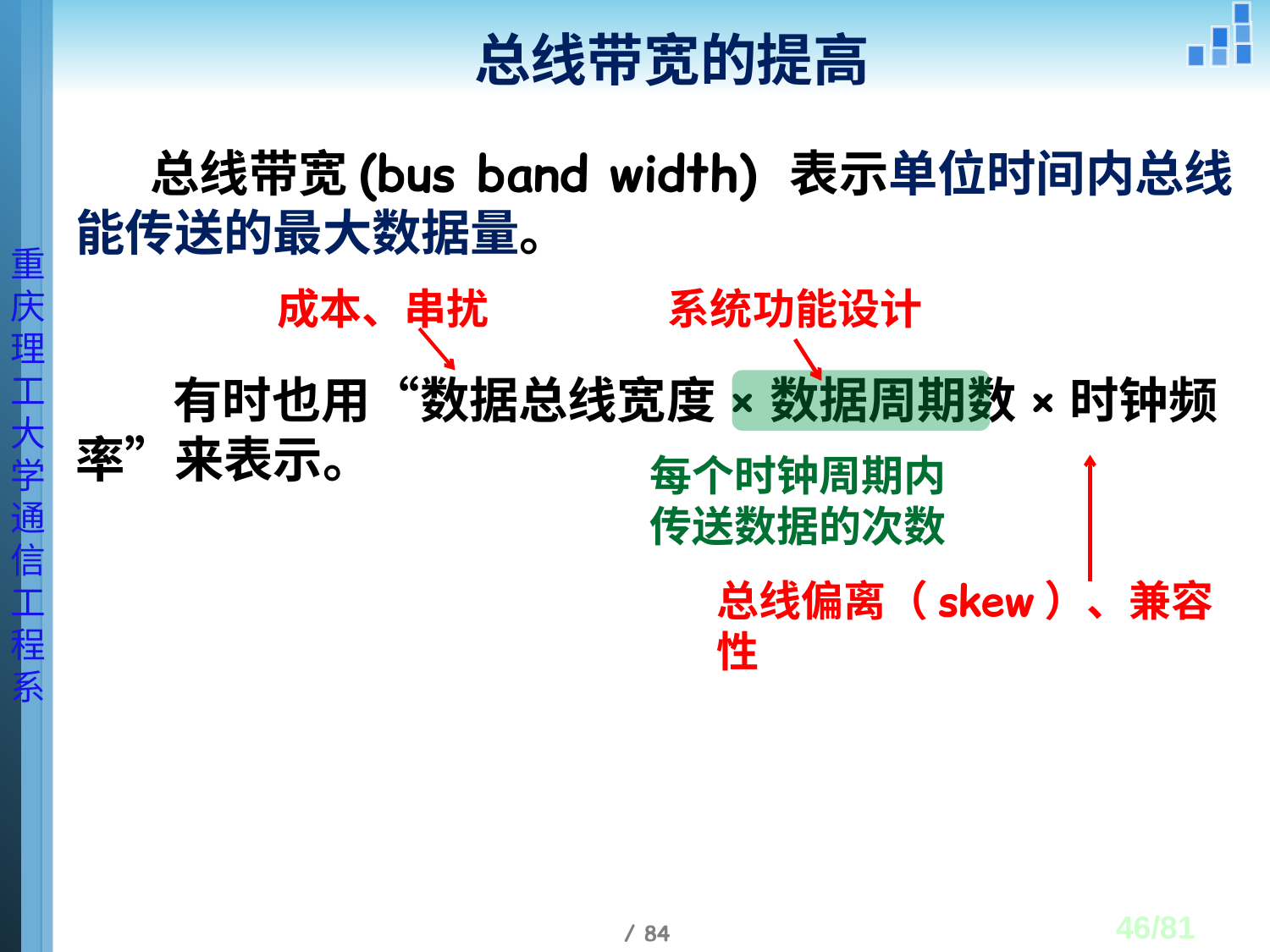

# 总线带宽的提高
总线带宽(bus band width) 表示单位时间内总线能传送的最大数据量。

 有时也用“数据总线宽度×数据周期数×时钟频率”来表示。
成本、串扰
系统功能设计

每个时钟周期内传送数据的次数
总线偏离（skew）、兼容性
46/81

46
/ 84